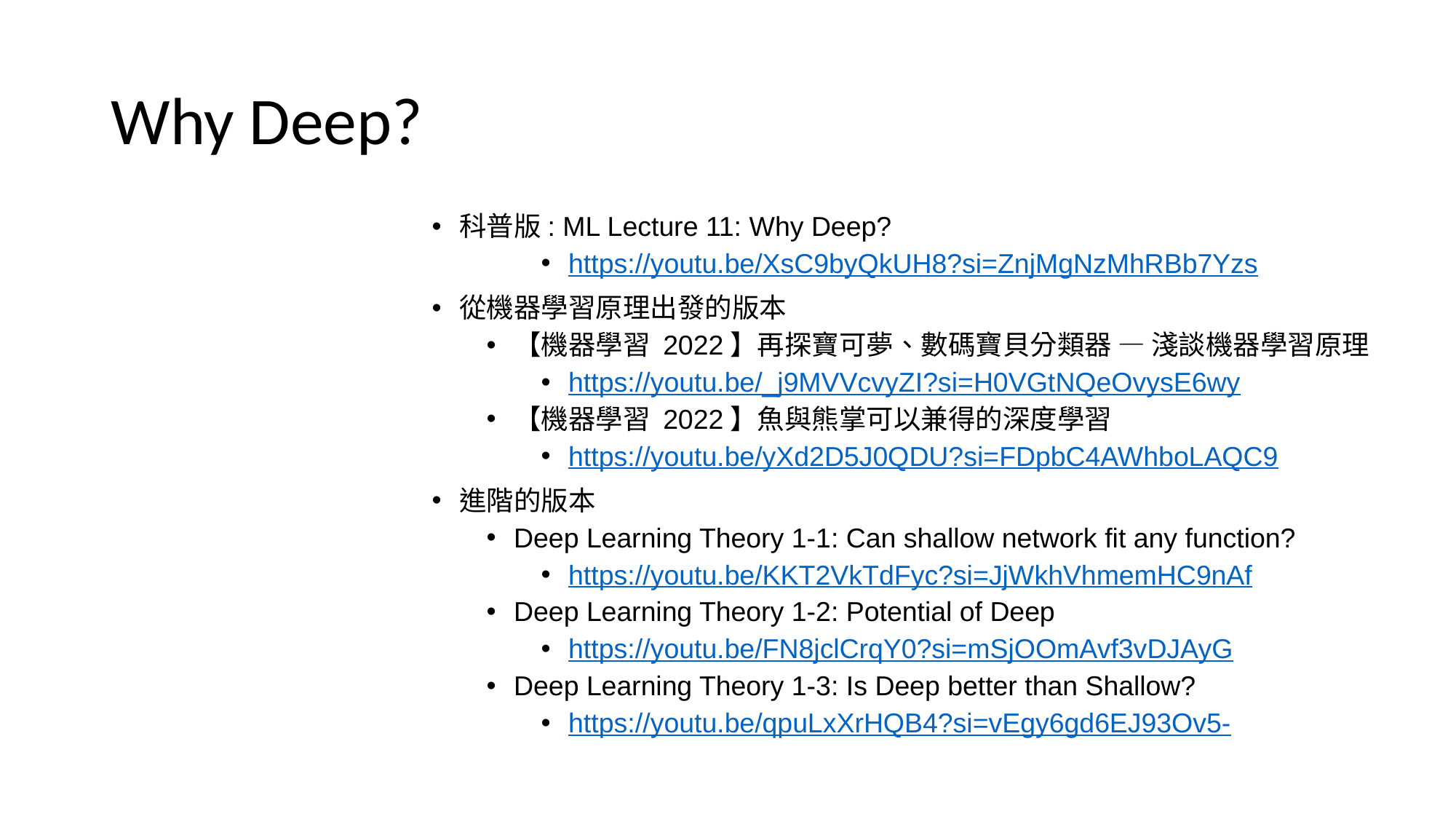

# Why Deep?
科普版: ML Lecture 11: Why Deep?
https://youtu.be/XsC9byQkUH8?si=ZnjMgNzMhRBb7Yzs
從機器學習原理出發的版本
【機器學習 2022】再探寶可夢、數碼寶貝分類器 — 淺談機器學習原理
https://youtu.be/_j9MVVcvyZI?si=H0VGtNQeOvysE6wy
【機器學習 2022】魚與熊掌可以兼得的深度學習
https://youtu.be/yXd2D5J0QDU?si=FDpbC4AWhboLAQC9
進階的版本
Deep Learning Theory 1-1: Can shallow network fit any function?
https://youtu.be/KKT2VkTdFyc?si=JjWkhVhmemHC9nAf
Deep Learning Theory 1-2: Potential of Deep
https://youtu.be/FN8jclCrqY0?si=mSjOOmAvf3vDJAyG
Deep Learning Theory 1-3: Is Deep better than Shallow?
https://youtu.be/qpuLxXrHQB4?si=vEgy6gd6EJ93Ov5-